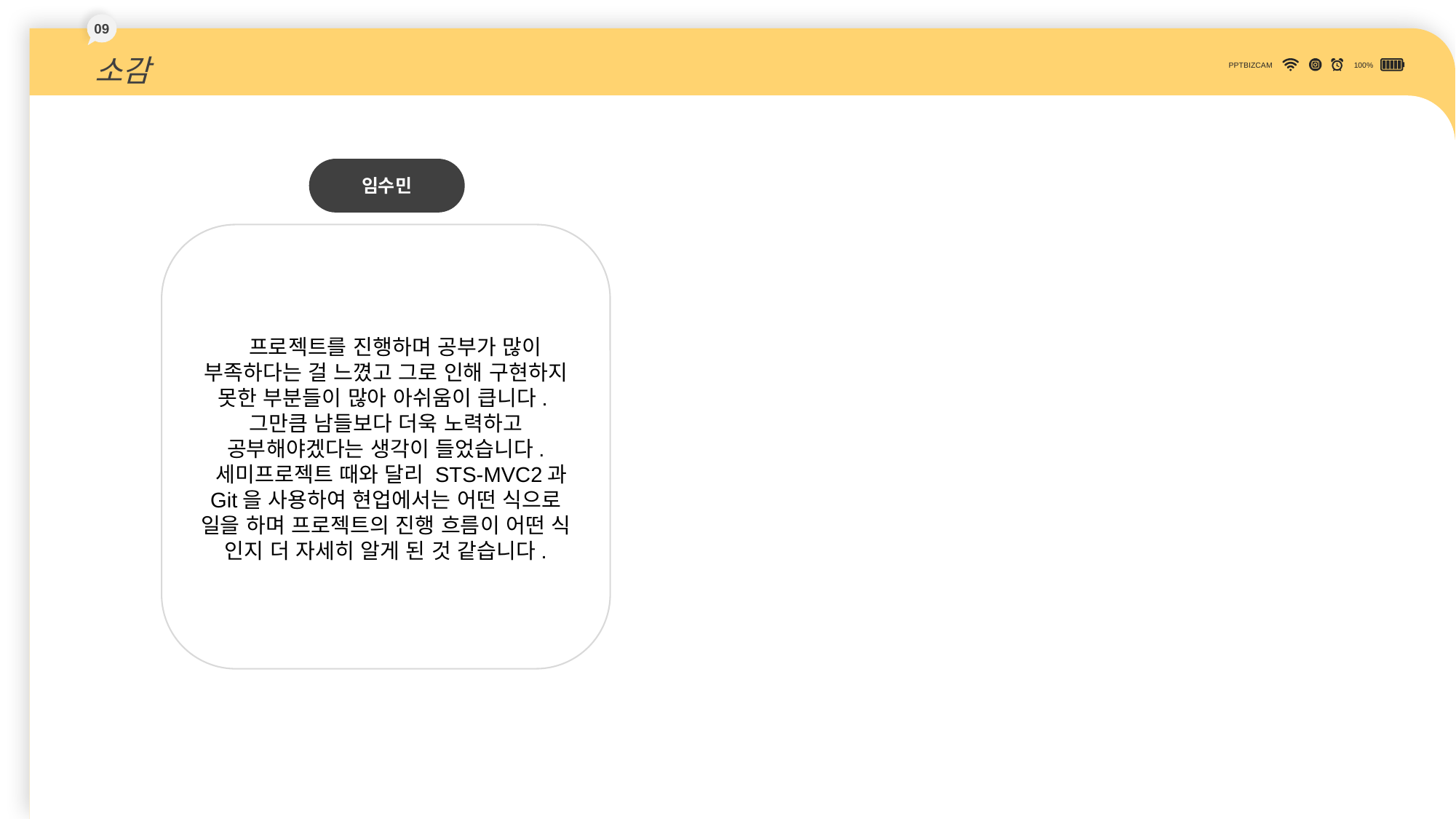

09
소감

PPTBIZCAM
100%

임수민
  프로젝트를 진행하며 공부가 많이 부족하다는 걸 느꼈고 그로 인해 구현하지 못한 부분들이 많아 아쉬움이 큽니다.
그만큼 남들보다 더욱 노력하고 공부해야겠다는 생각이 들었습니다.
 세미프로젝트 때와 달리 STS-MVC2과 Git을 사용하여 현업에서는 어떤 식으로 일을 하며 프로젝트의 진행 흐름이 어떤 식 인지 더 자세히 알게 된 것 같습니다.
DOWN